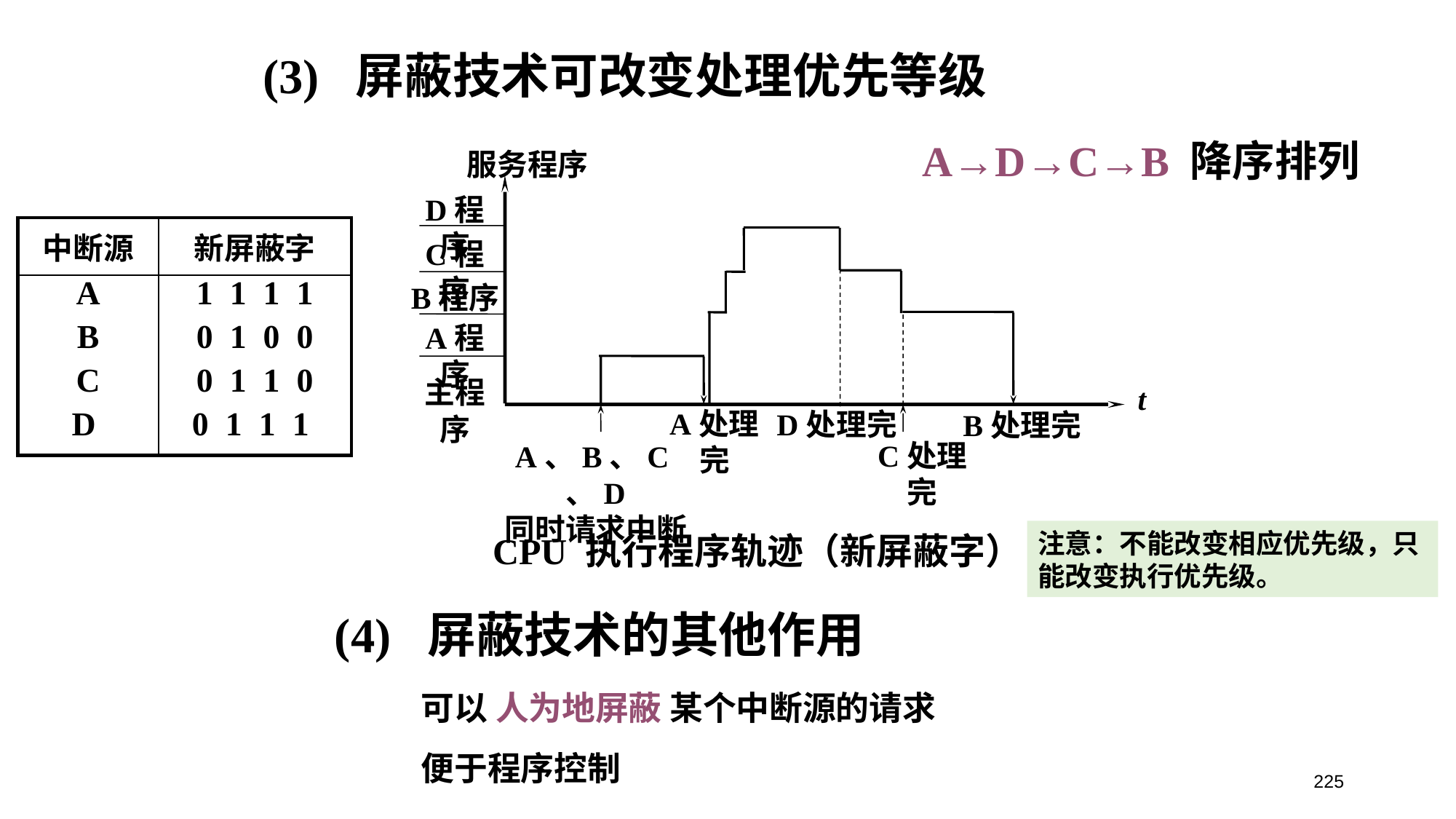

(3)  屏蔽技术可改变处理优先等级
A→D→C→B 降序排列
服务程序

D程序

C程序

B程序

A程序

主程序
t

A处理完

D处理完
B处理完
C处理完
A、B、C、D
同时请求中断
CPU 执行程序轨迹（新屏蔽字）
| 中断源 | 新屏蔽字 |
| --- | --- |
| A B C D | 1 1 1 1 0 1 0 0 0 1 1 0 0 1 1 1 |
注意：不能改变相应优先级，只能改变执行优先级。
(4)  屏蔽技术的其他作用
可以 人为地屏蔽 某个中断源的请求
便于程序控制
225